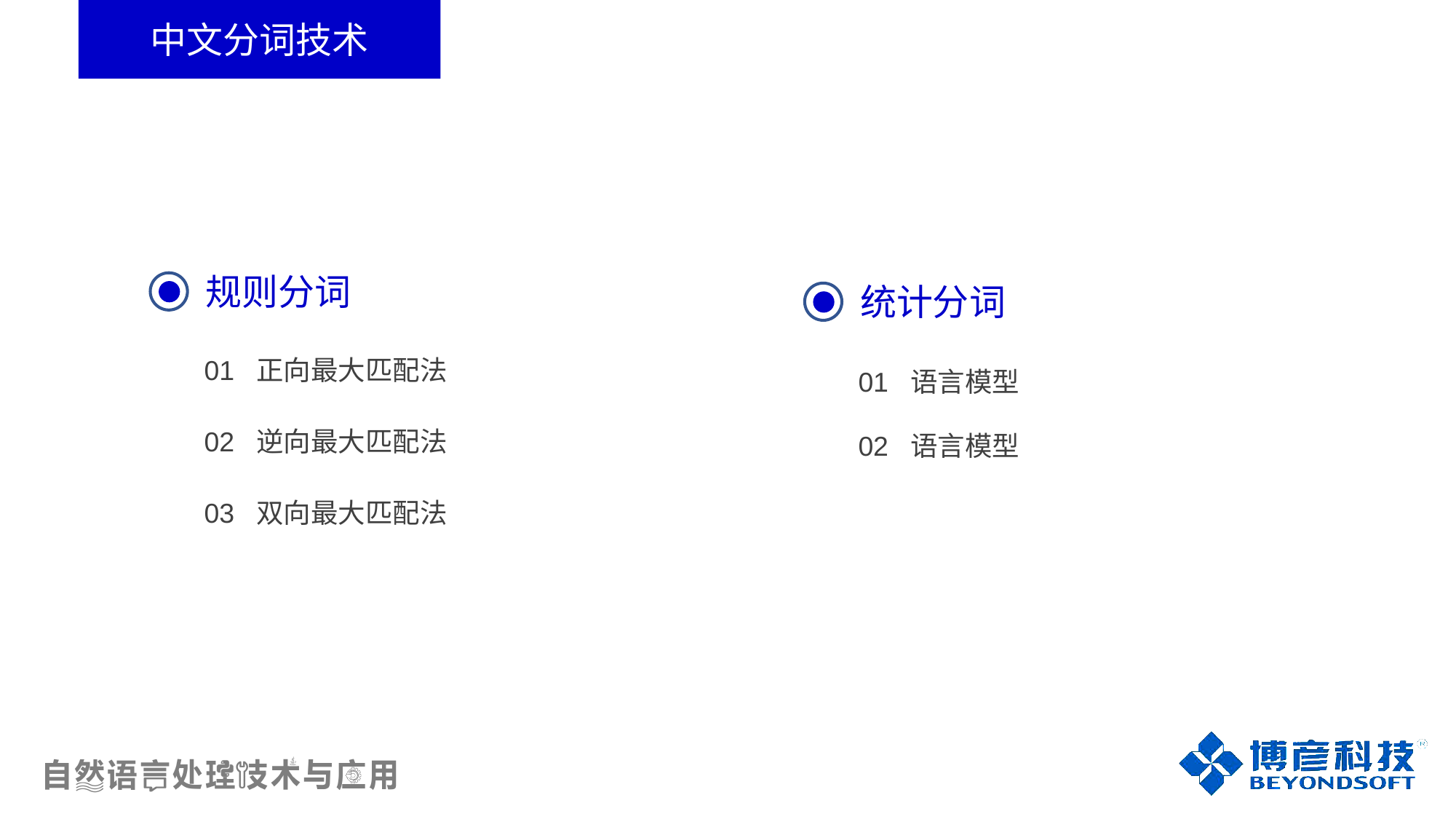

中文分词技术
规则分词

统计分词

01  正向最大匹配法
01  语言模型
02  逆向最大匹配法
02  语言模型
03  双向最大匹配法